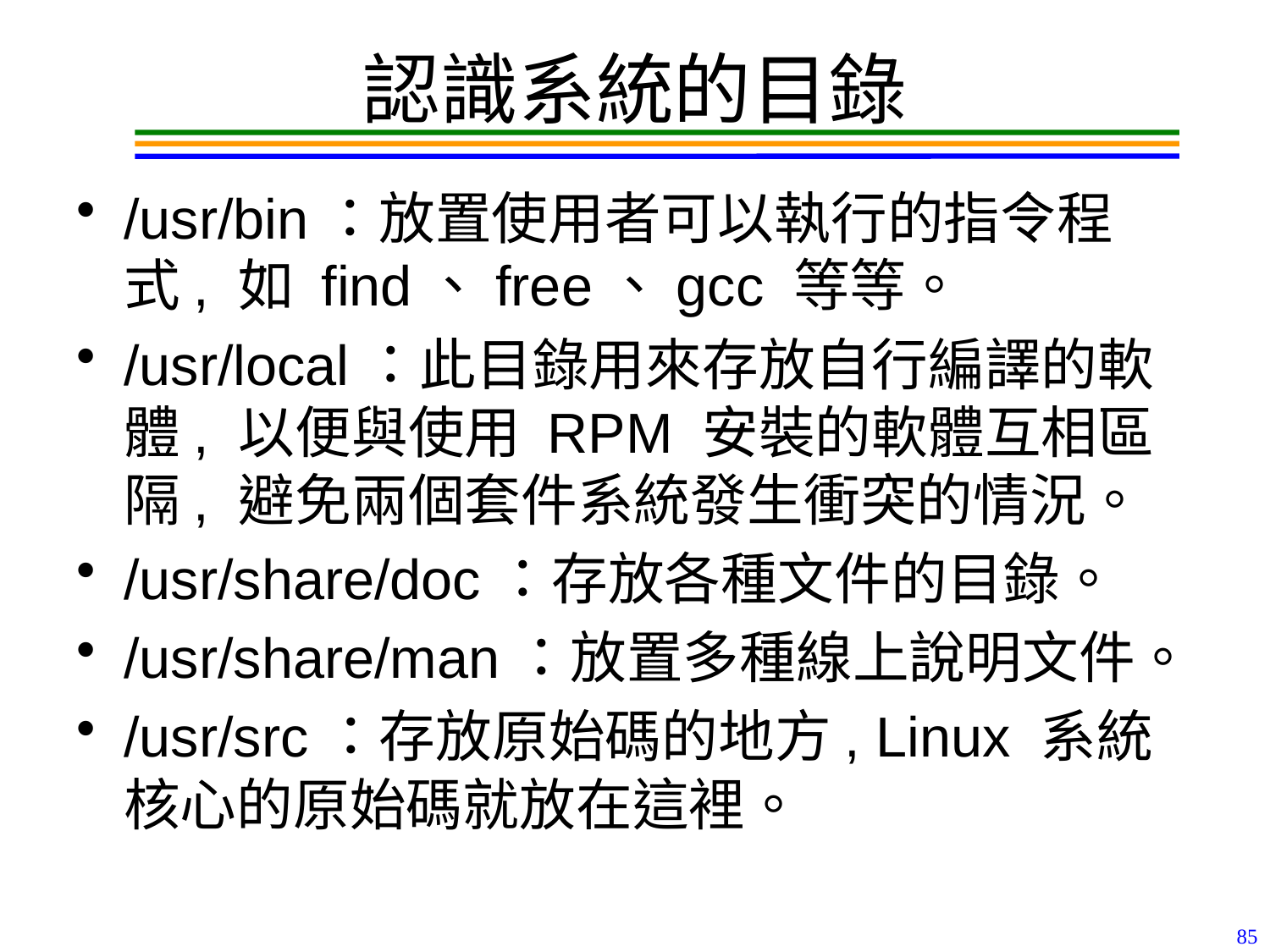

# 認識系統的目錄
/usr/bin：放置使用者可以執行的指令程式, 如 find、free、gcc 等等。
/usr/local：此目錄用來存放自行編譯的軟體, 以便與使用 RPM 安裝的軟體互相區隔, 避免兩個套件系統發生衝突的情況。
/usr/share/doc：存放各種文件的目錄。
/usr/share/man：放置多種線上說明文件。
/usr/src：存放原始碼的地方, Linux 系統核心的原始碼就放在這裡。

85